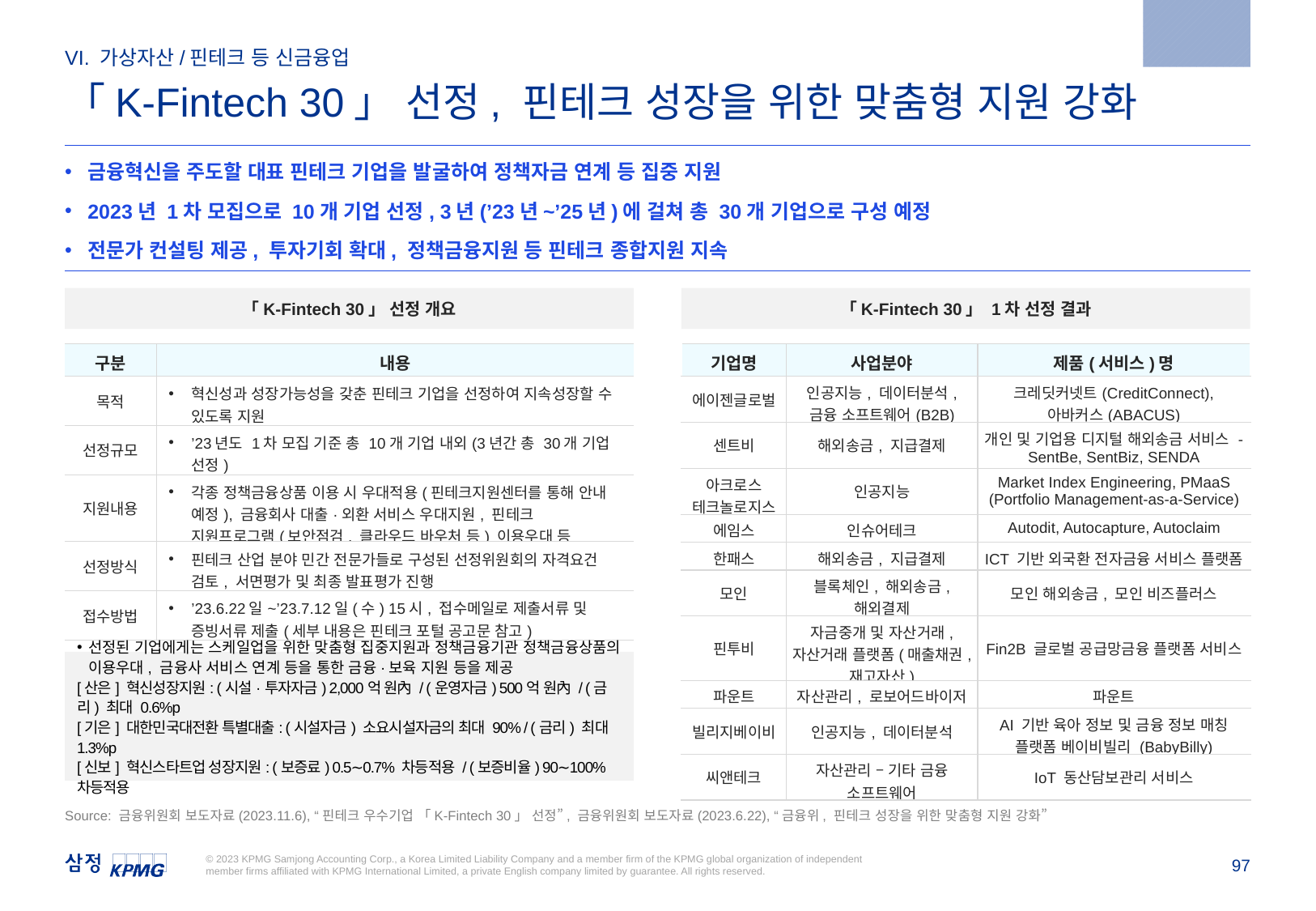

2023.11.6
VI. 가상자산/핀테크 등 신금융업
「K-Fintech 30」 선정, 핀테크 성장을 위한 맞춤형 지원 강화
금융혁신을 주도할 대표 핀테크 기업을 발굴하여 정책자금 연계 등 집중 지원
2023년 1차 모집으로 10개 기업 선정, 3년(’23년~’25년)에 걸쳐 총 30개 기업으로 구성 예정
전문가 컨설팅 제공, 투자기회 확대, 정책금융지원 등 핀테크 종합지원 지속
「K-Fintech 30」 선정 개요
「K-Fintech 30」 1차 선정 결과
| 구분 | 내용 |
| --- | --- |
| 목적 | 혁신성과 성장가능성을 갖춘 핀테크 기업을 선정하여 지속성장할 수 있도록 지원 |
| 선정규모 | ’23년도 1차 모집 기준 총 10개 기업 내외(3년간 총 30개 기업 선정) |
| 지원내용 | 각종 정책금융상품 이용 시 우대적용(핀테크지원센터를 통해 안내 예정), 금융회사 대출·외환 서비스 우대지원, 핀테크 지원프로그램(보안점검, 클라우드 바우처 등) 이용우대 등 |
| 선정방식 | 핀테크 산업 분야 민간 전문가들로 구성된 선정위원회의 자격요건 검토, 서면평가 및 최종 발표평가 진행 |
| 접수방법 | ’23.6.22일~’23.7.12일(수) 15시, 접수메일로 제출서류 및 증빙서류 제출(세부 내용은 핀테크 포털 공고문 참고) |
| 기업명 | 사업분야 | 제품(서비스)명 |
| --- | --- | --- |
| 에이젠글로벌 | 인공지능, 데이터분석, 금융 소프트웨어(B2B) | 크레딧커넷트(CreditConnect), 아바커스(ABACUS) |
| 센트비 | 해외송금, 지급결제 | 개인 및 기업용 디지털 해외송금 서비스 - SentBe, SentBiz, SENDA |
| 아크로스 테크놀로지스 | 인공지능 | Market Index Engineering, PMaaS (Portfolio Management-as-a-Service) |
| 에임스 | 인슈어테크 | Autodit, Autocapture, Autoclaim |
| 한패스 | 해외송금, 지급결제 | ICT 기반 외국환 전자금융 서비스 플랫폼 |
| 모인 | 블록체인, 해외송금, 해외결제 | 모인 해외송금, 모인 비즈플러스 |
| 핀투비 | 자금중개 및 자산거래, 자산거래 플랫폼(매출채권, 재고자산) | Fin2B 글로벌 공급망금융 플랫폼 서비스 |
| 파운트 | 자산관리, 로보어드바이저 | 파운트 |
| 빌리지베이비 | 인공지능, 데이터분석 | AI 기반 육아 정보 및 금융 정보 매칭 플랫폼 베이비빌리 (BabyBilly) |
| 씨앤테크 | 자산관리 – 기타 금융 소프트웨어 | IoT 동산담보관리 서비스 |
선정된 기업에게는 스케일업을 위한 맞춤형 집중지원과 정책금융기관 정책금융상품의 이용우대, 금융사 서비스 연계 등을 통한 금융·보육 지원 등을 제공
[산은] 혁신성장지원: (시설·투자자금) 2,000억 원內 / (운영자금) 500억 원內 / (금리) 최대 0.6%p
[기은] 대한민국대전환 특별대출: (시설자금) 소요시설자금의 최대 90% / (금리) 최대 1.3%p
[신보] 혁신스타트업 성장지원: (보증료) 0.5∼0.7% 차등적용 / (보증비율) 90∼100% 차등적용
Source: 금융위원회 보도자료(2023.11.6), “핀테크 우수기업 「K-Fintech 30」 선정”, 금융위원회 보도자료(2023.6.22), “금융위, 핀테크 성장을 위한 맞춤형 지원 강화”